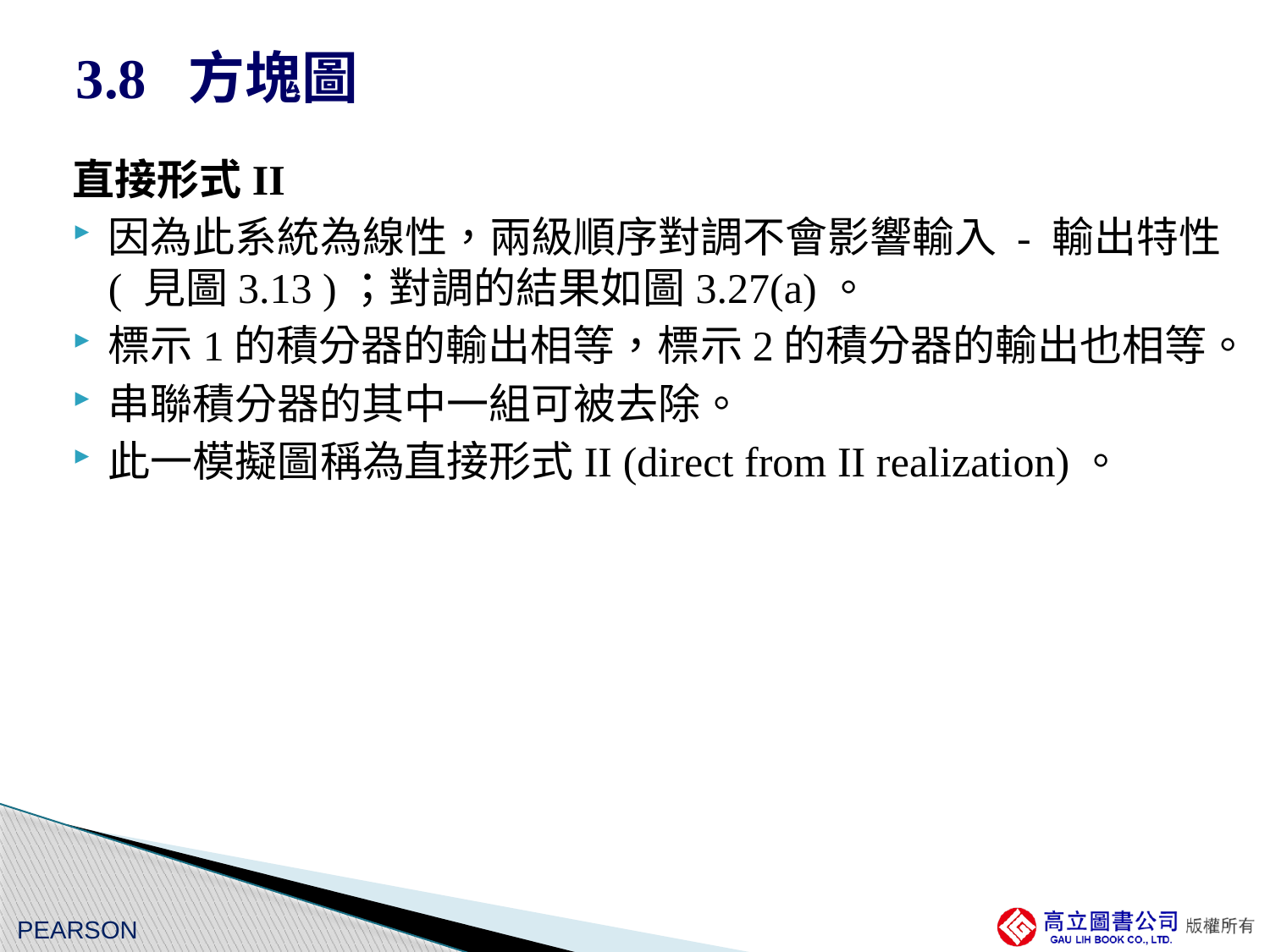

# 3.8  方塊圖
直接形式II
因為此系統為線性，兩級順序對調不會影響輸入 - 輸出特性 ( 見圖3.13 )；對調的結果如圖3.27(a)。
標示1的積分器的輸出相等，標示2的積分器的輸出也相等。
串聯積分器的其中一組可被去除。
此一模擬圖稱為直接形式II (direct from II realization)。